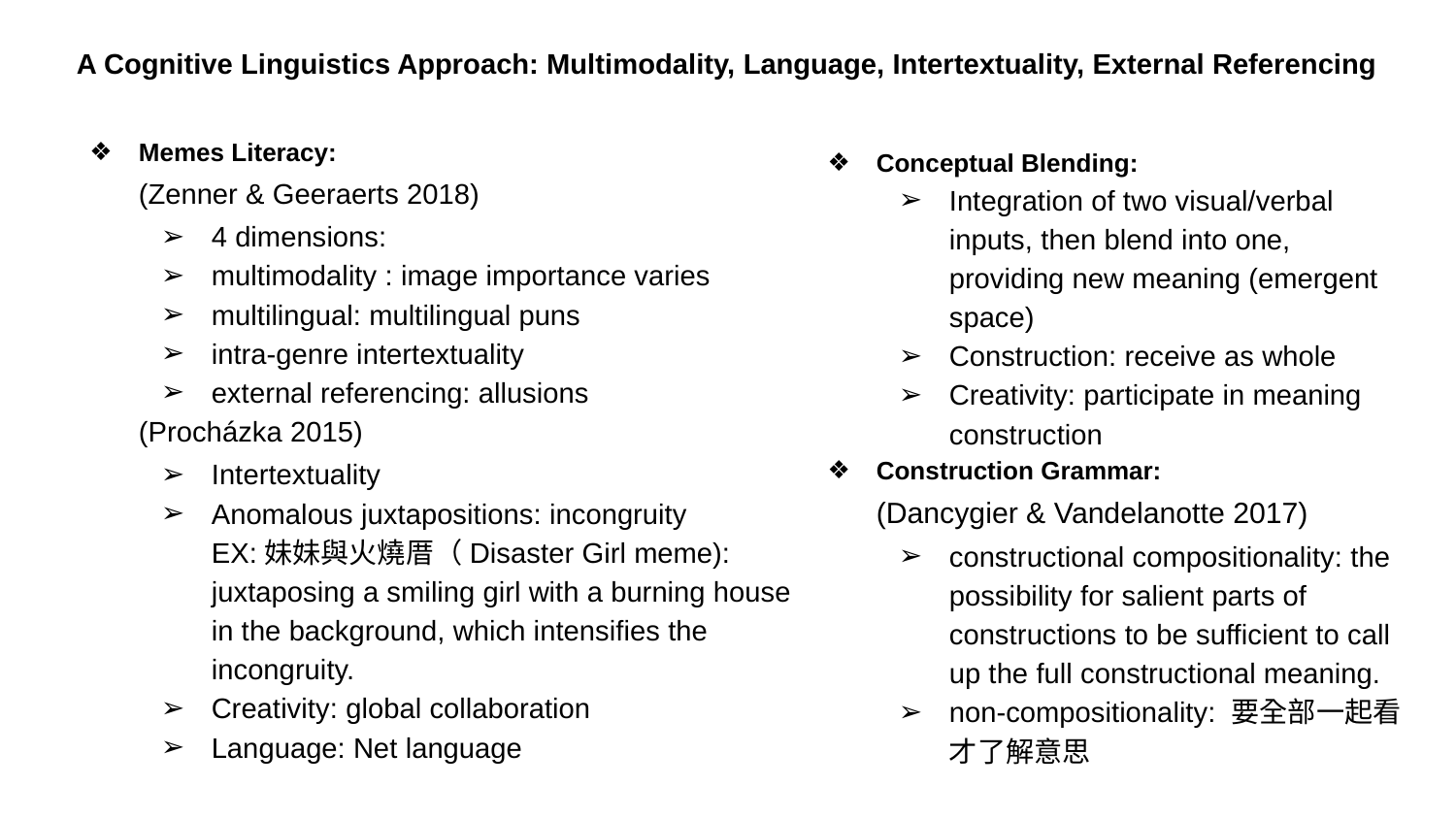

# A Cognitive Linguistics Approach: Multimodality, Language, Intertextuality, External Referencing

Memes Literacy:
(Zenner & Geeraerts 2018)
4 dimensions:
multimodality : image importance varies
multilingual: multilingual puns
intra-genre intertextuality
external referencing: allusions
(Procházka 2015)
Intertextuality
Anomalous juxtapositions: incongruity
EX:妹妹與火燒厝（Disaster Girl meme): juxtaposing a smiling girl with a burning house in the background, which intensifies the incongruity.
Creativity: global collaboration
Language: Net language

Conceptual Blending:
Integration of two visual/verbal inputs, then blend into one, providing new meaning (emergent space)
Construction: receive as whole
Creativity: participate in meaning construction
Construction Grammar:
(Dancygier & Vandelanotte 2017)
constructional compositionality: the possibility for salient parts of constructions to be sufficient to call up the full constructional meaning.
non-compositionality: 要全部一起看才了解意思